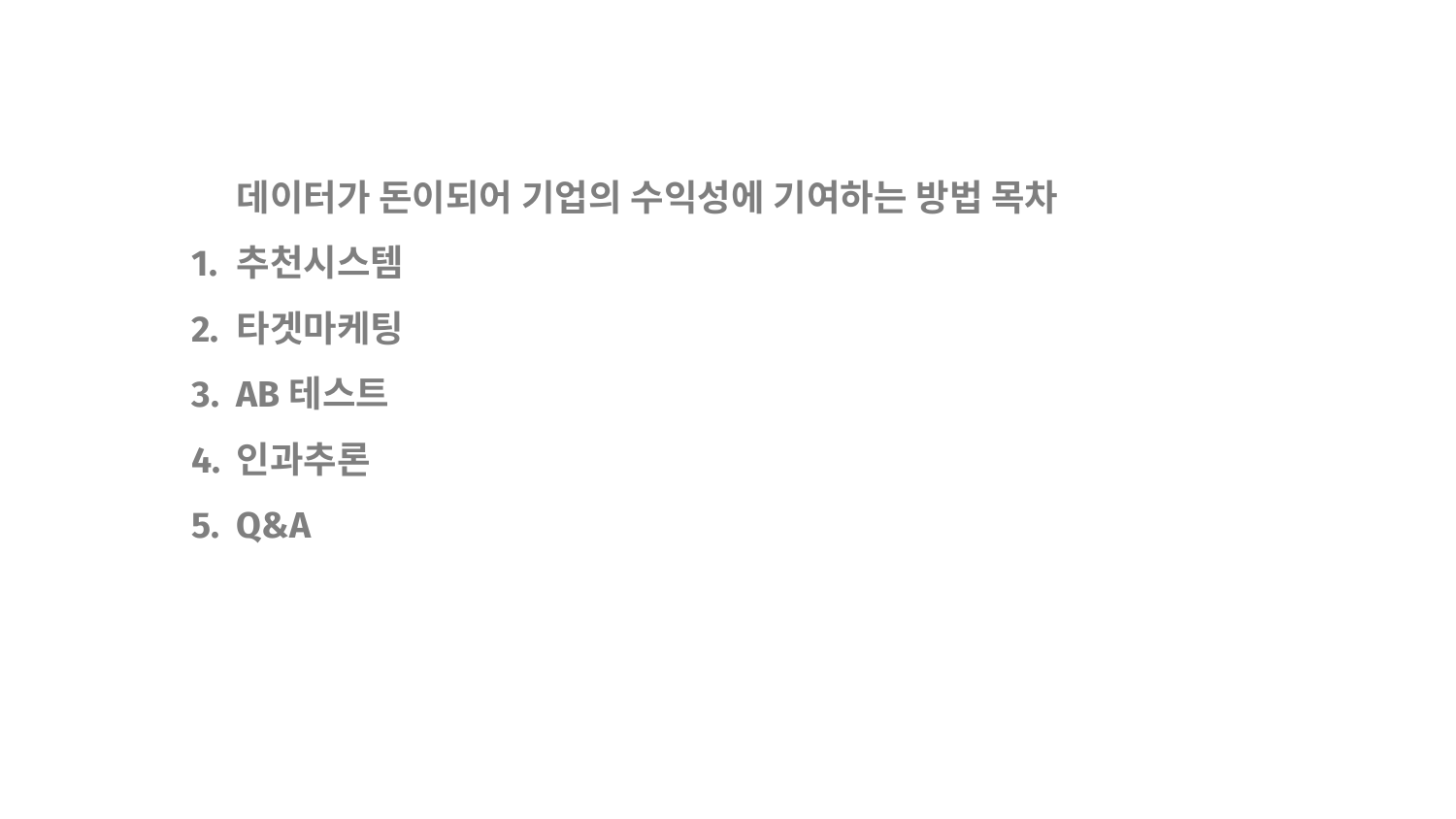

데이터가 돈이되어 기업의 수익성에 기여하는 방법 목차
추천시스템
타겟마케팅
AB테스트
인과추론
Q&A